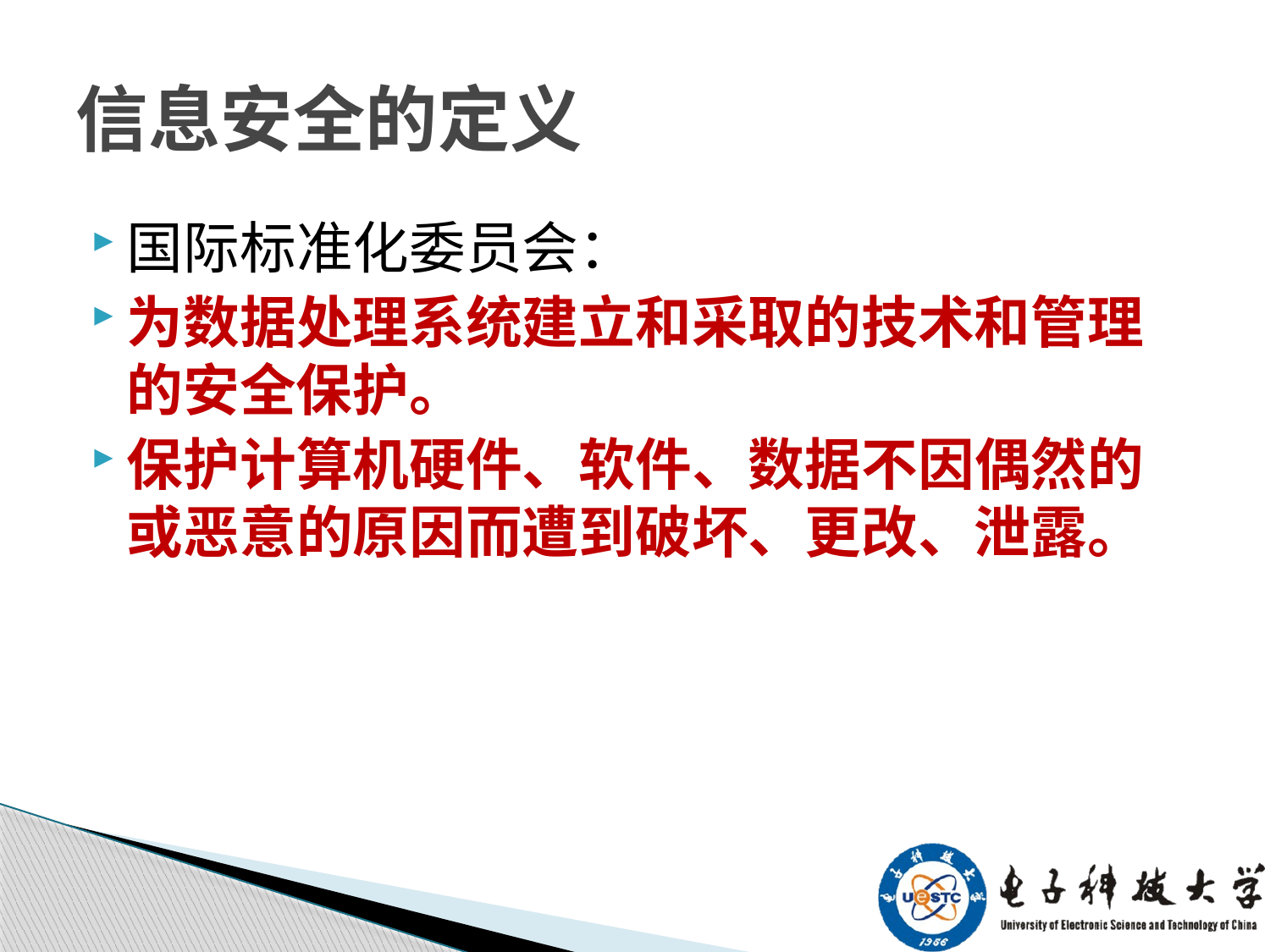

# 信息安全的定义
国际标准化委员会：
为数据处理系统建立和采取的技术和管理的安全保护。
保护计算机硬件、软件、数据不因偶然的或恶意的原因而遭到破坏、更改、泄露。
64